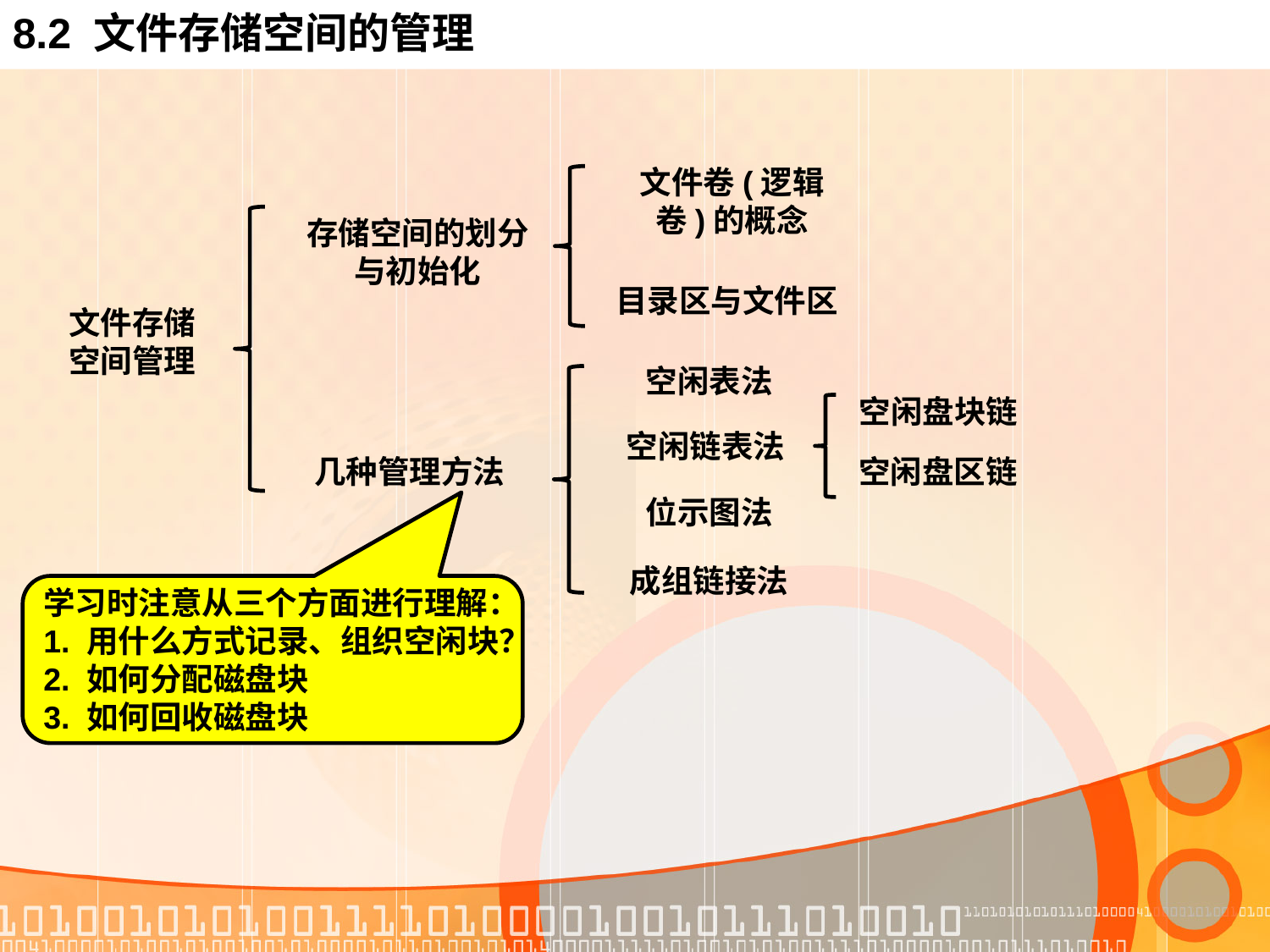

# 8.2 文件存储空间的管理
文件卷(逻辑卷)的概念

存储空间的划分
与初始化
目录区与文件区
文件存储空间管理
空闲表法

空闲盘块链

空闲链表法
几种管理方法
空闲盘区链
位示图法
成组链接法
学习时注意从三个方面进行理解：
1. 用什么方式记录、组织空闲块？
2. 如何分配磁盘块
3. 如何回收磁盘块